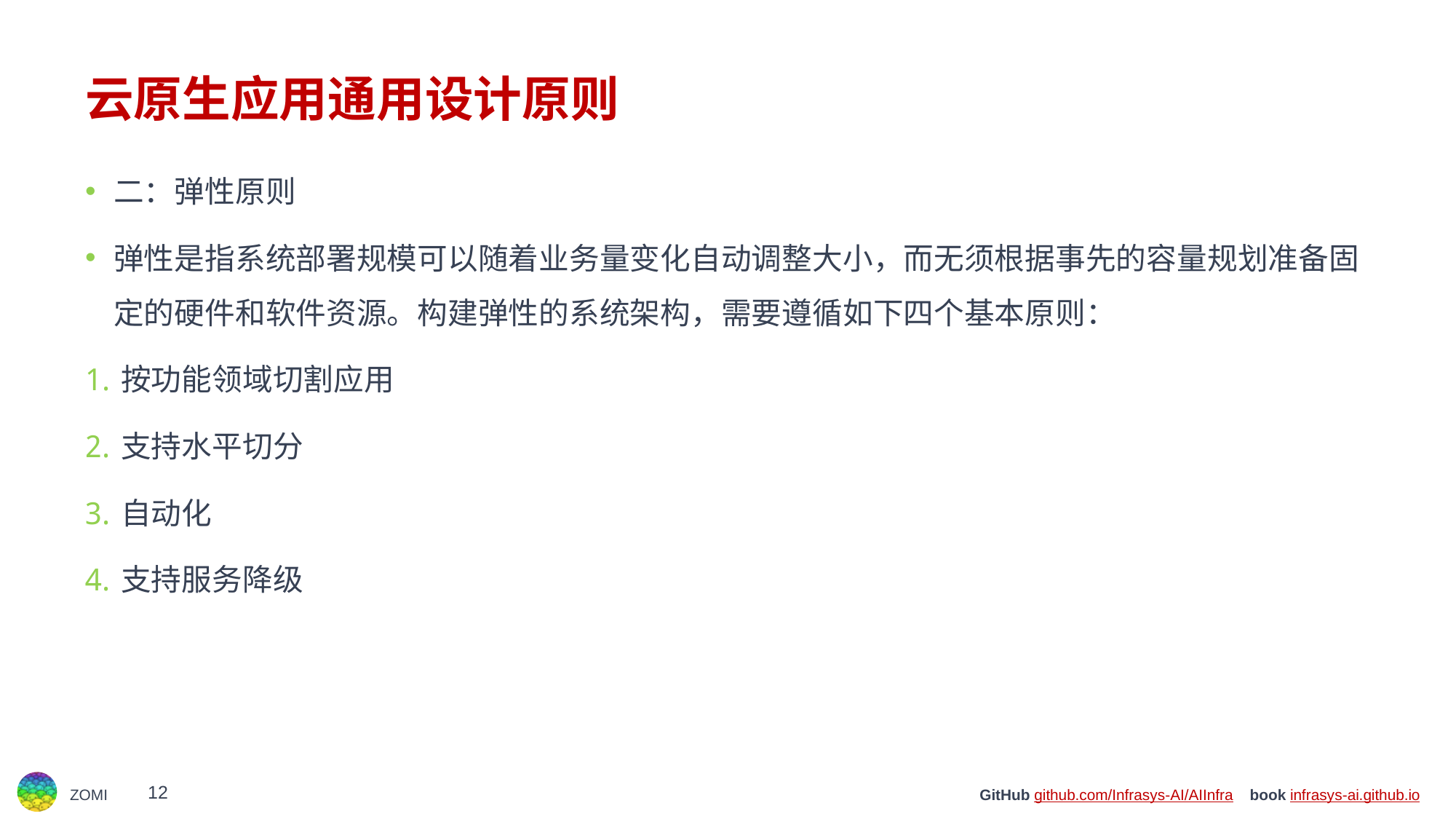

# 云原生应用通用设计原则
二：弹性原则
弹性是指系统部署规模可以随着业务量变化自动调整大小，而无须根据事先的容量规划准备固定的硬件和软件资源。构建弹性的系统架构，需要遵循如下四个基本原则：
﻿﻿﻿按功能领域切割应用
﻿﻿﻿支持水平切分
﻿﻿﻿自动化
﻿﻿﻿支持服务降级